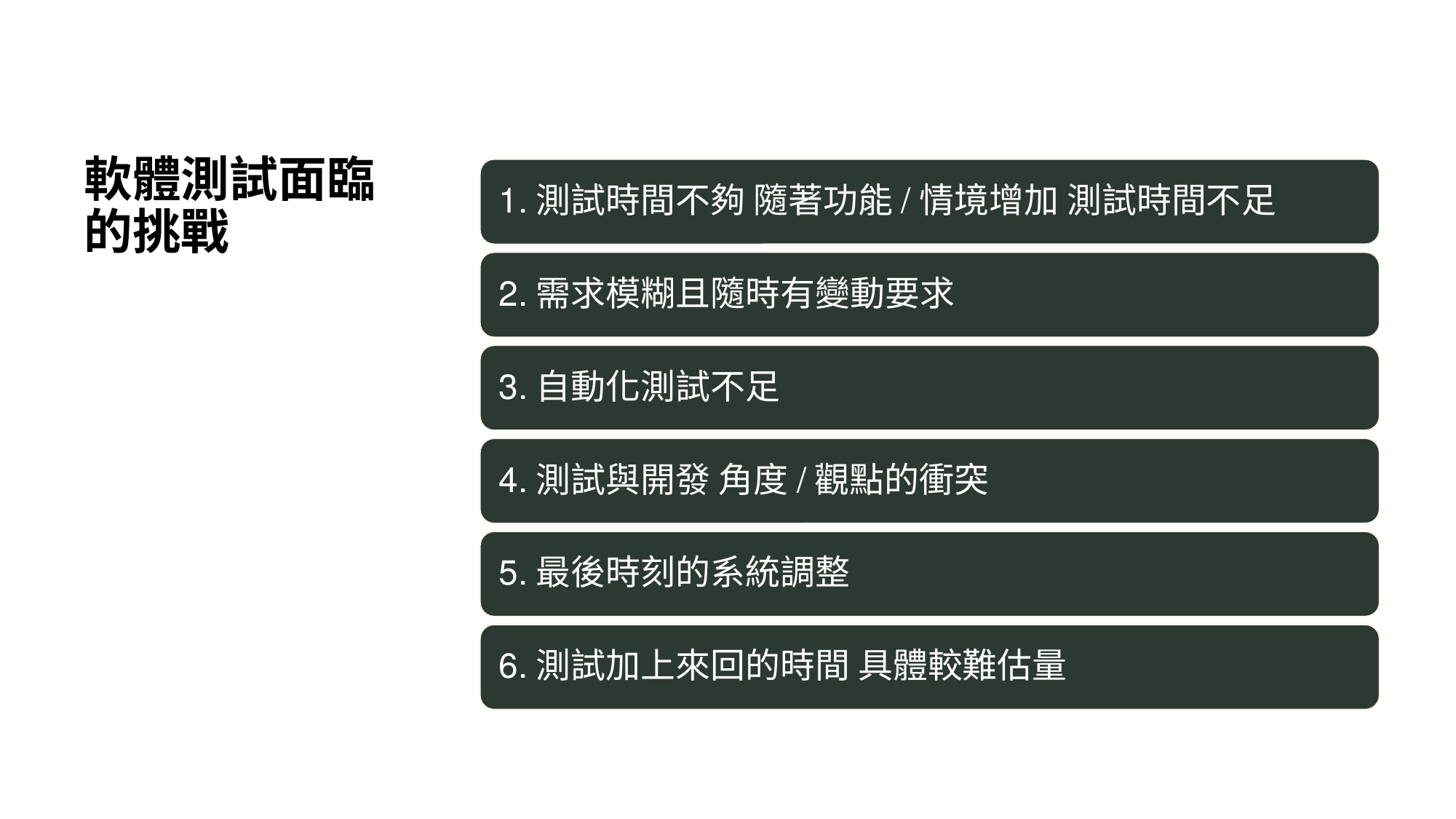

# 軟體測試面臨的挑戰
1.測試時間不夠 隨著功能/情境增加 測試時間不足
2.需求模糊且隨時有變動要求
3.自動化測試不足
4.測試與開發 角度/觀點的衝突
5.最後時刻的系統調整
6.測試加上來回的時間 具體較難估量